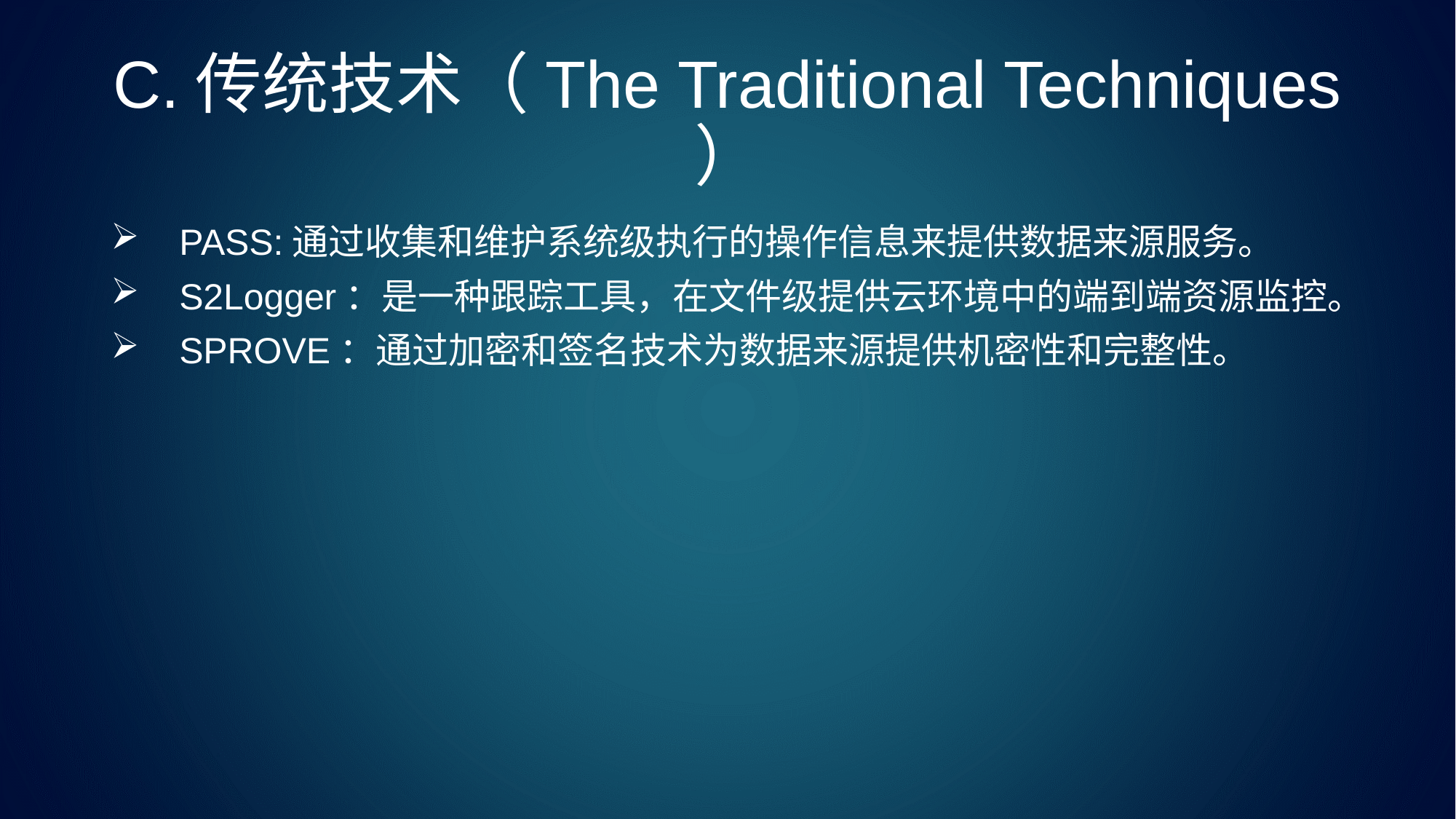

# C.传统技术（The Traditional Techniques ）
PASS:通过收集和维护系统级执行的操作信息来提供数据来源服务。
S2Logger：是一种跟踪工具，在文件级提供云环境中的端到端资源监控。
SPROVE：通过加密和签名技术为数据来源提供机密性和完整性。